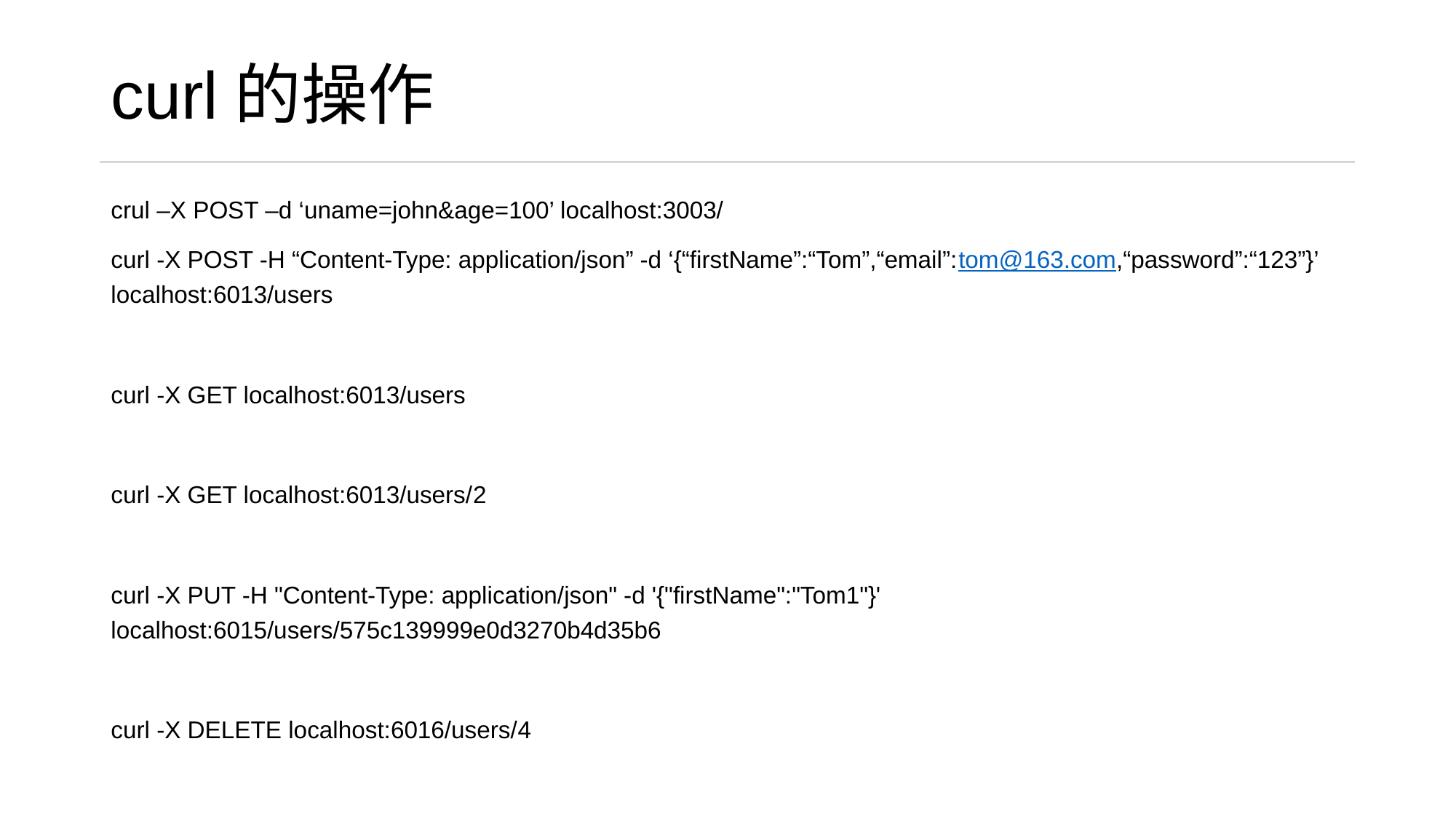

# curl的操作
crul –X POST –d ‘uname=john&age=100’ localhost:3003/
curl -X POST -H “Content-Type: application/json” -d ‘{“firstName”:“Tom”,“email”:tom@163.com,“password”:“123”}’ localhost:6013/users

curl -X GET localhost:6013/users

curl -X GET localhost:6013/users/2

curl -X PUT -H "Content-Type: application/json" -d '{"firstName":"Tom1"}' localhost:6015/users/575c139999e0d3270b4d35b6

curl -X DELETE localhost:6016/users/4